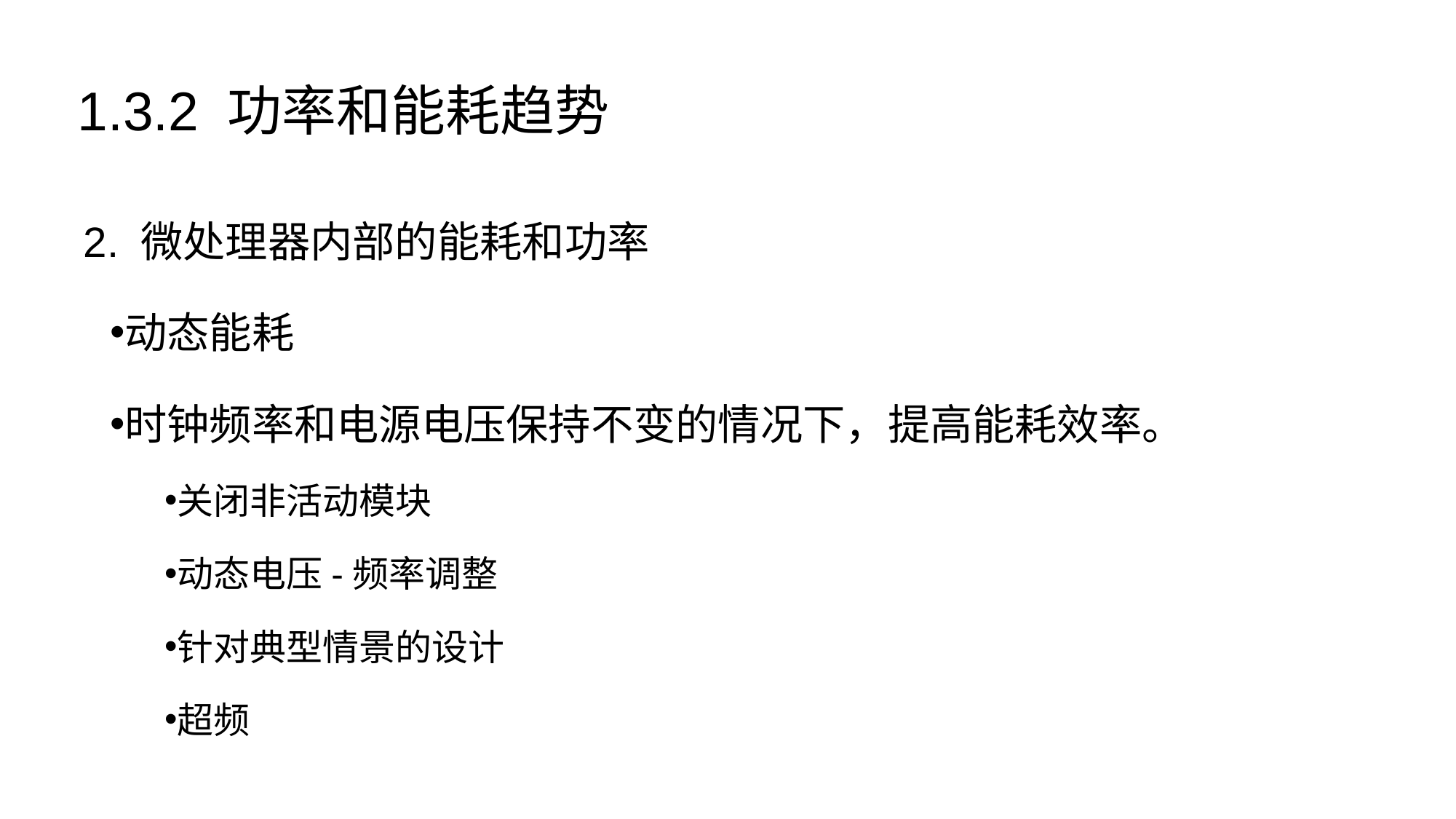

1.3.2 功率和能耗趋势
2. 微处理器内部的能耗和功率
动态能耗
时钟频率和电源电压保持不变的情况下，提高能耗效率。
关闭非活动模块
动态电压-频率调整
针对典型情景的设计
超频